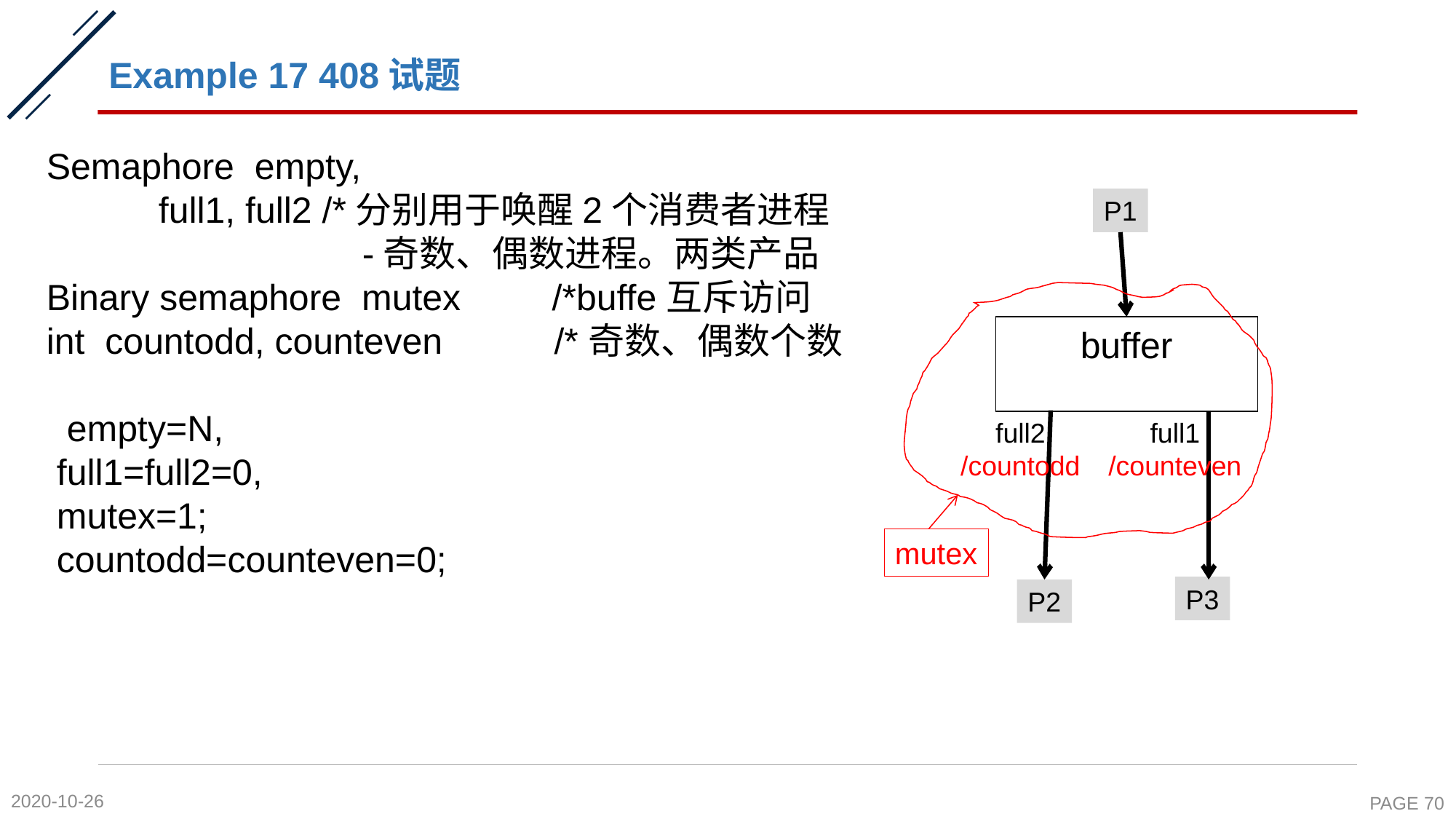

# Example 17 408试题
Semaphore  empty,
           full1, full2 /*分别用于唤醒2个消费者进程
                               -奇数、偶数进程。两类产品
Binary semaphore  mutex         /*buffe互斥访问
int  countodd, counteven           /*奇数、偶数个数

  empty=N,
 full1=full2=0,
 mutex=1;
 countodd=counteven=0;
P1

buffer
full2
/countodd
full1
/counteven
mutex
P3
P2
2020-10-26
PAGE 70